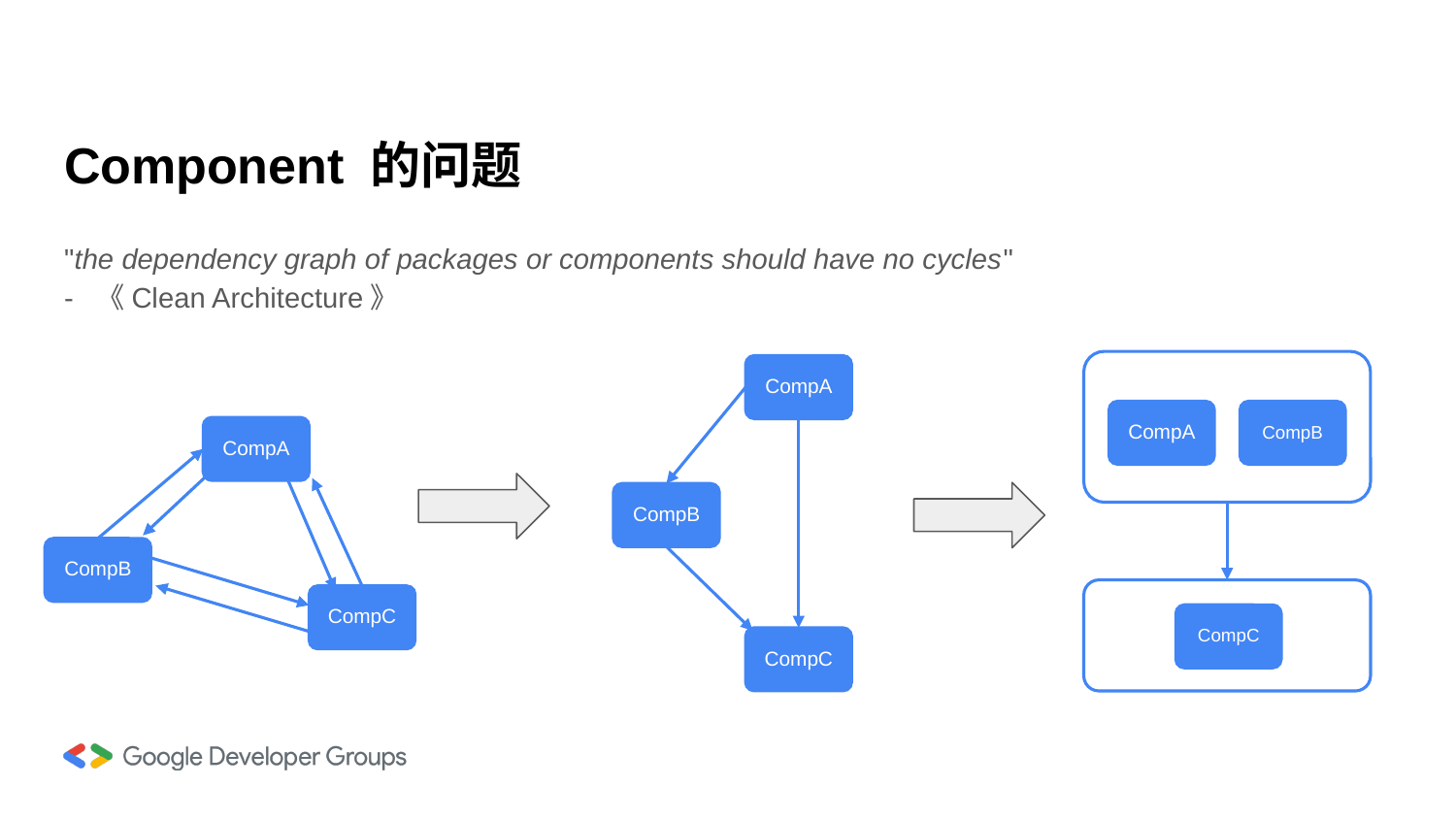

# Component 的问题
"the dependency graph of packages or components should have no cycles"    -  《Clean Architecture》

CompA
CompA
CompB
CompA

CompB
CompB

CompC
CompC
CompC